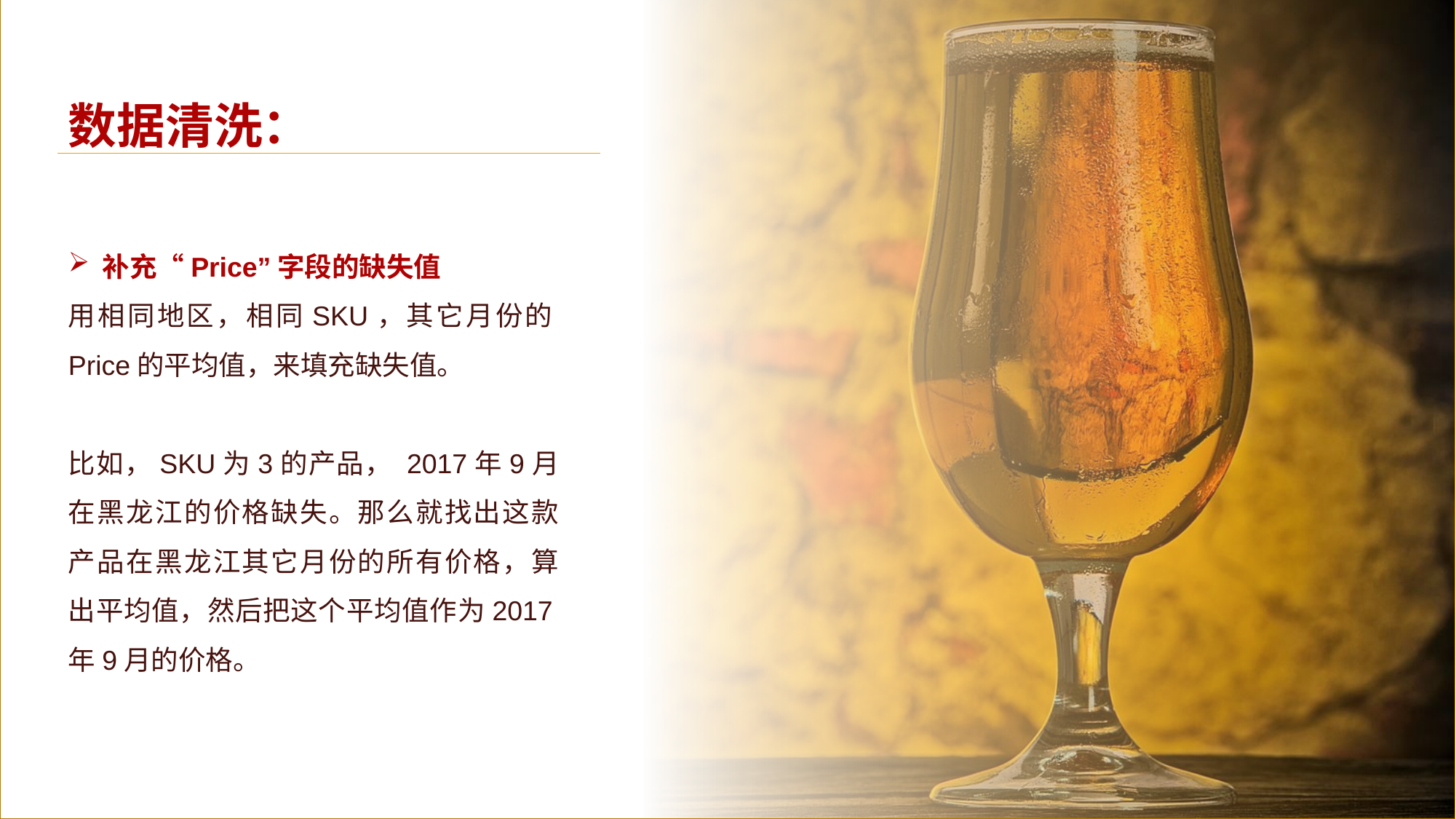

数据清洗：
补充“Price”字段的缺失值
用相同地区，相同SKU，其它月份的Price的平均值，来填充缺失值。

比如，SKU为3的产品， 2017年9月在黑龙江的价格缺失。那么就找出这款产品在黑龙江其它月份的所有价格，算出平均值，然后把这个平均值作为2017年9月的价格。